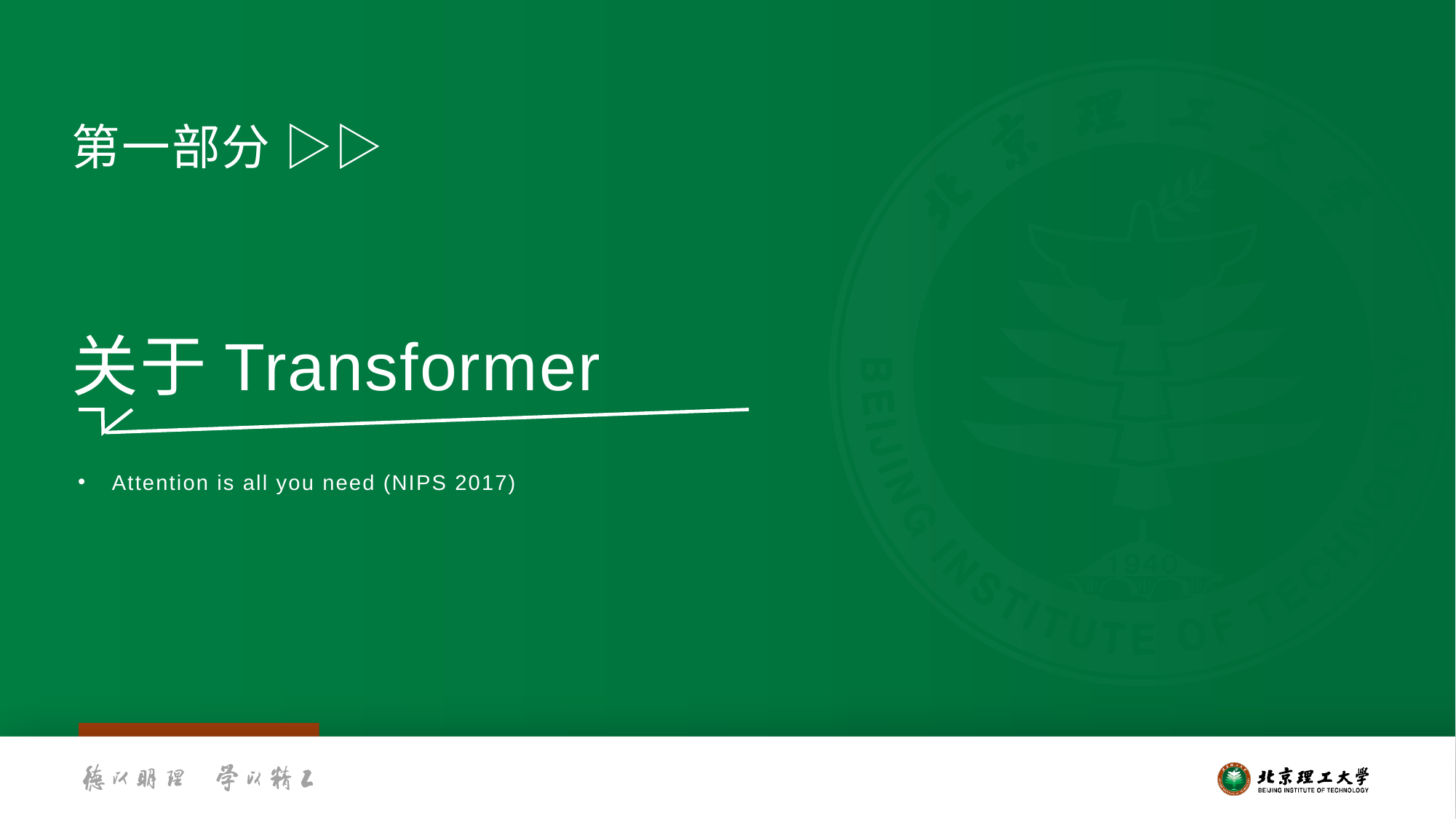

第一部分 ▷▷
关于Transformer

Attention is all you need (NIPS 2017)